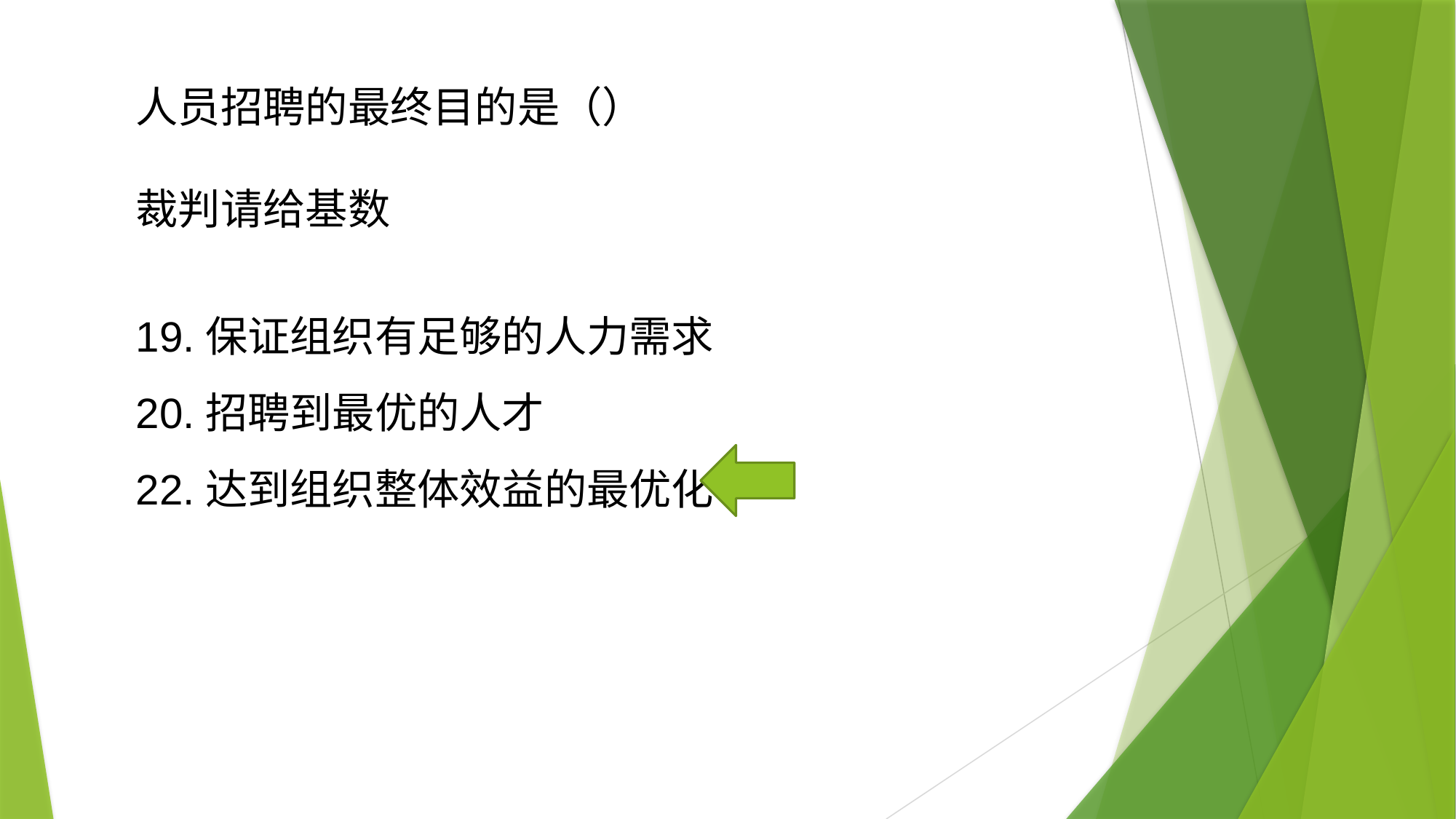

人员招聘的最终目的是（）

裁判请给基数

19.保证组织有足够的人力需求
20.招聘到最优的人才
22.达到组织整体效益的最优化